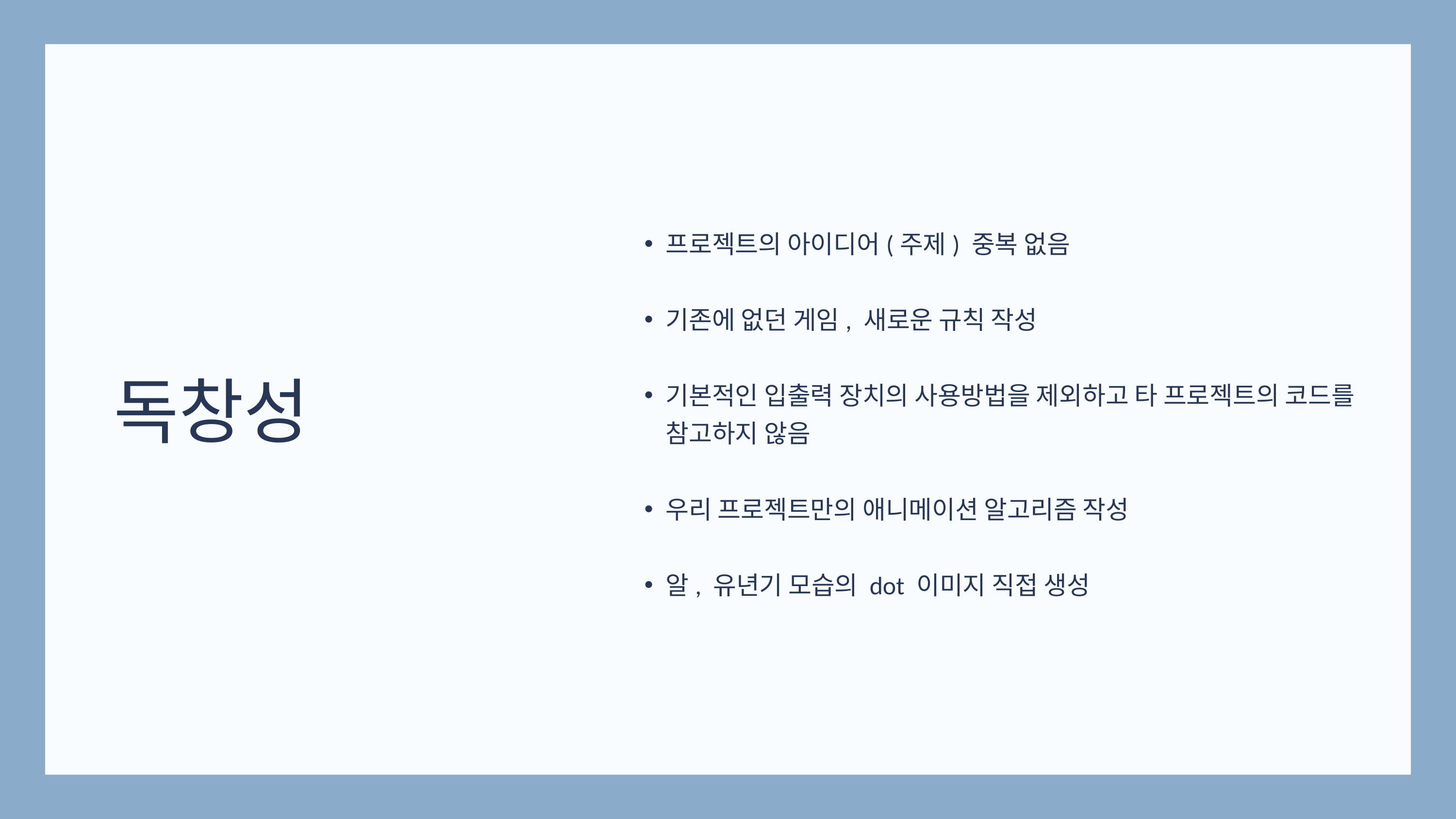

프로젝트의 아이디어(주제) 중복 없음

기존에 없던 게임, 새로운 규칙 작성

기본적인 입출력 장치의 사용방법을 제외하고 타 프로젝트의 코드를 참고하지 않음

우리 프로젝트만의 애니메이션 알고리즘 작성

알, 유년기 모습의 dot 이미지 직접 생성
독창성